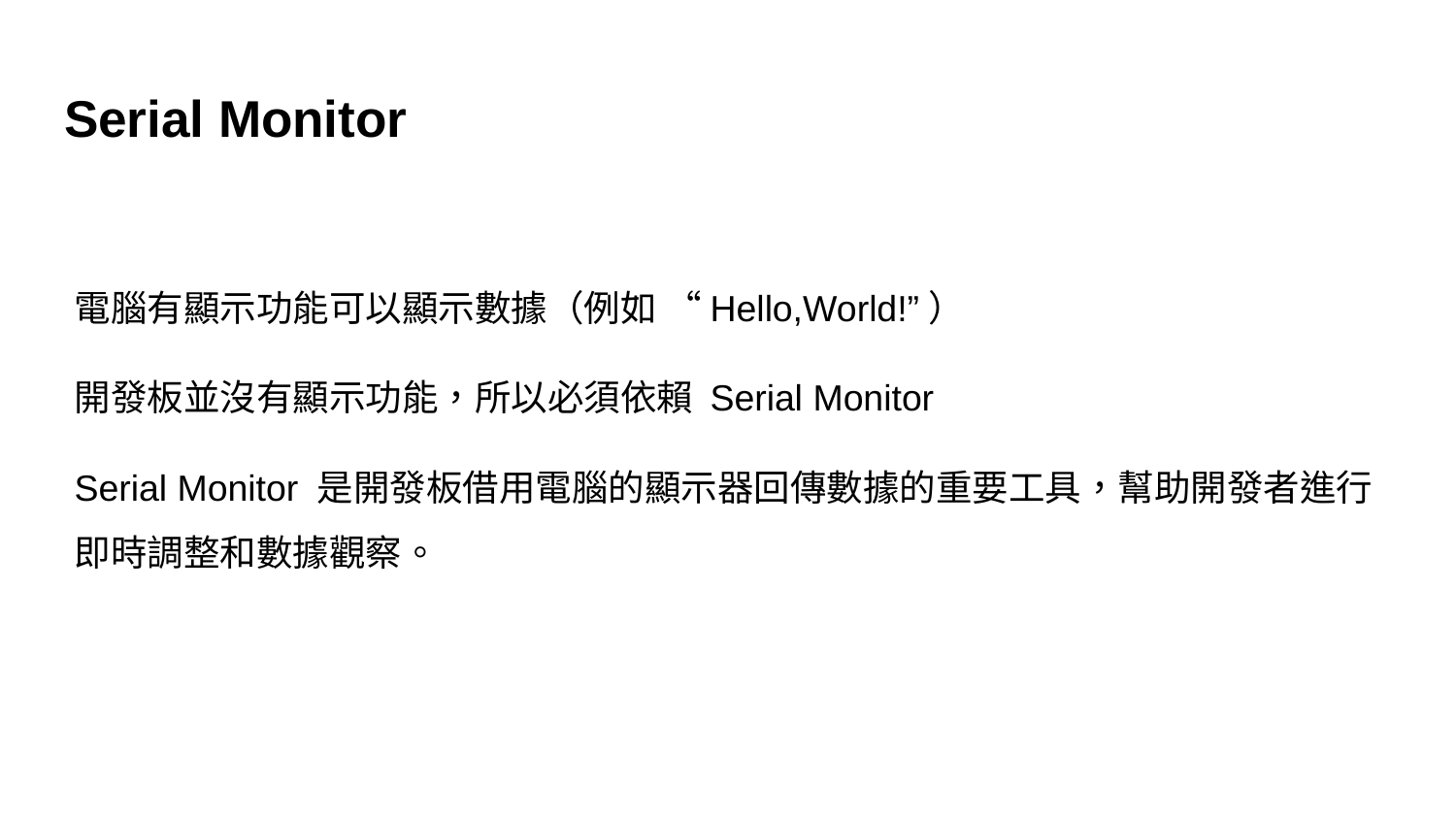

Serial Monitor
電腦有顯示功能可以顯示數據（例如 “Hello,World!”）
開發板並沒有顯示功能，所以必須依賴 Serial Monitor
Serial Monitor 是開發板借用電腦的顯示器回傳數據的重要工具，幫助開發者進行即時調整和數據觀察。